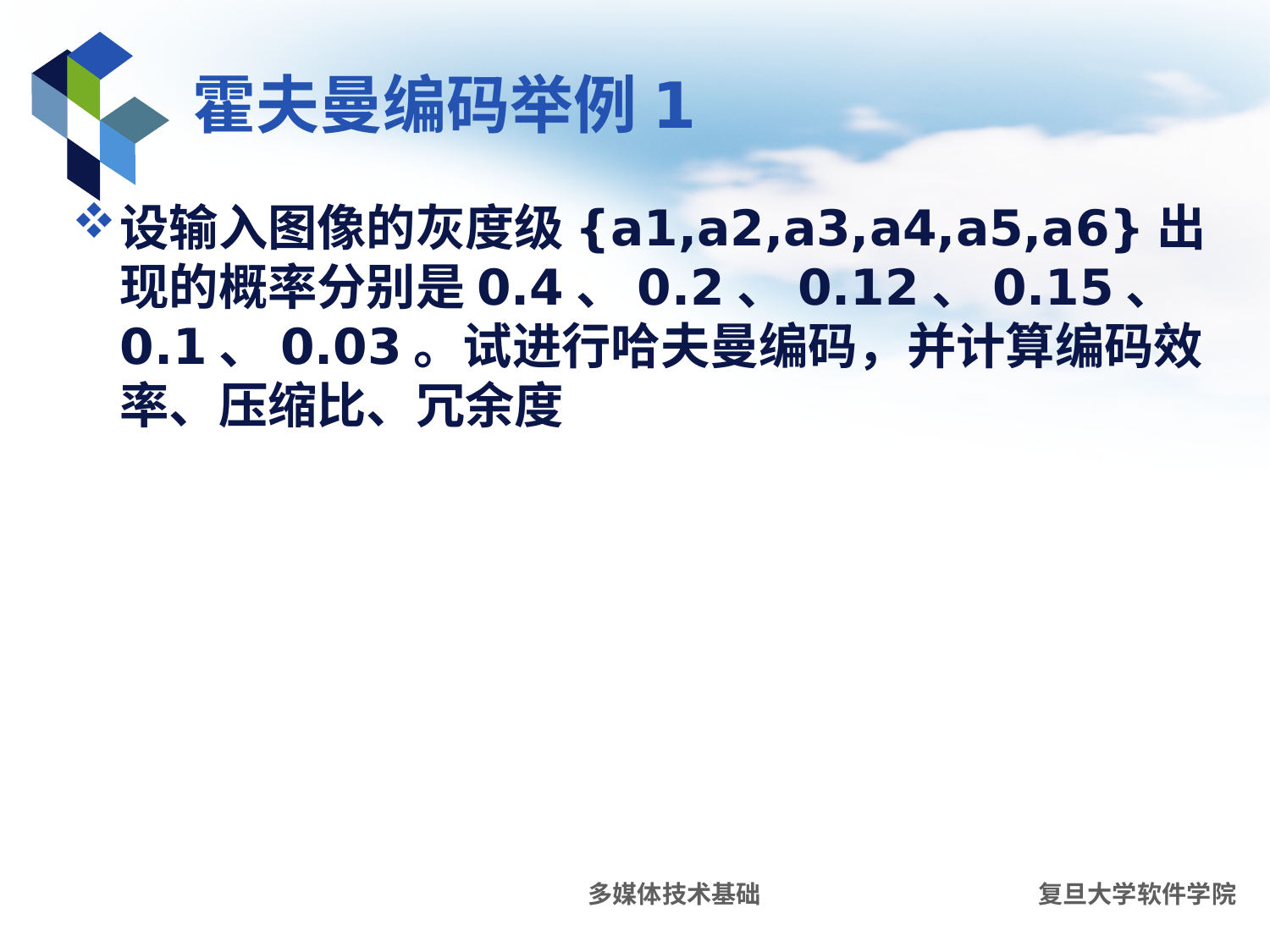

# 霍夫曼编码举例1
设输入图像的灰度级{a1,a2,a3,a4,a5,a6}出现的概率分别是0.4、0.2、0.12、0.15、0.1、0.03。试进行哈夫曼编码，并计算编码效率、压缩比、冗余度
多媒体技术基础